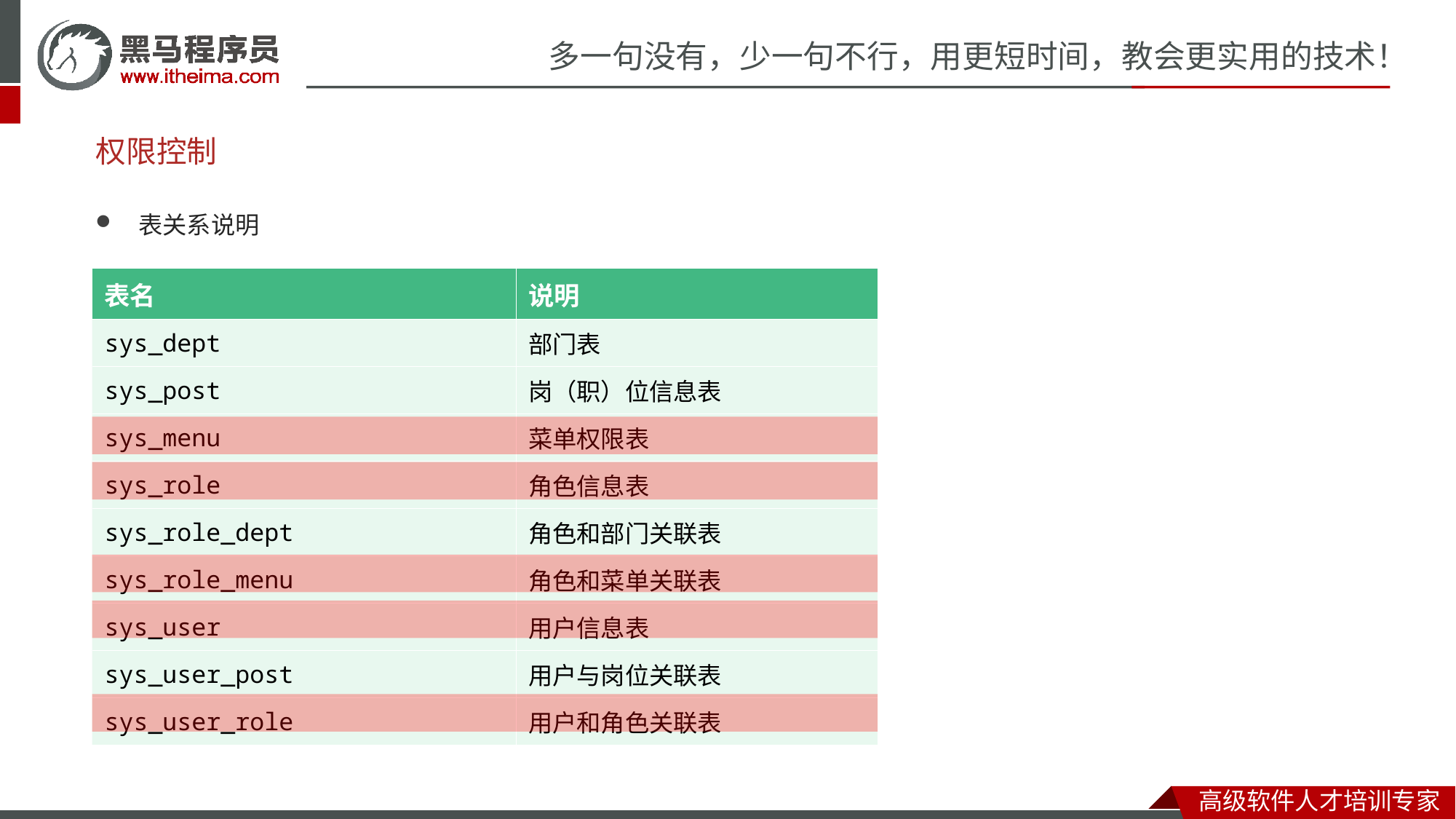

# 权限控制
表关系说明
| 表名 | 说明 |
| --- | --- |
| sys\_dept | 部门表 |
| sys\_post | 岗（职）位信息表 |
| sys\_menu | 菜单权限表 |
| sys\_role | 角色信息表 |
| sys\_role\_dept | 角色和部门关联表 |
| sys\_role\_menu | 角色和菜单关联表 |
| sys\_user | 用户信息表 |
| sys\_user\_post | 用户与岗位关联表 |
| sys\_user\_role | 用户和角色关联表 |